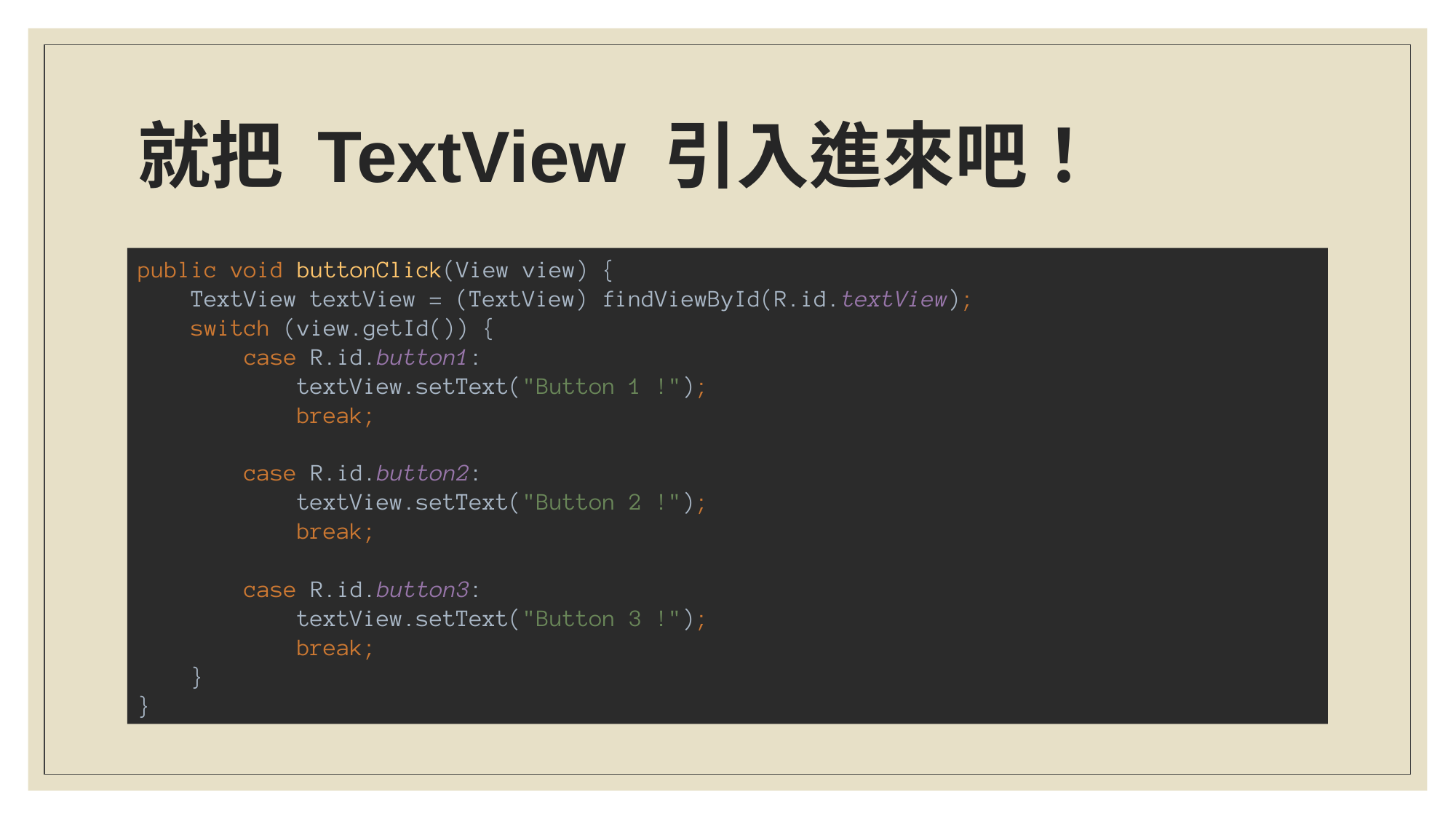

# 就把 TextView 引入進來吧！
public void buttonClick(View view) {
    TextView textView = (TextView) findViewById(R.id.textView);
    switch (view.getId()) {
        case R.id.button1:
            textView.setText("Button 1 !");
            break;
        case R.id.button2:
            textView.setText("Button 2 !");
            break;
        case R.id.button3:
            textView.setText("Button 3 !");
            break;
    }
}